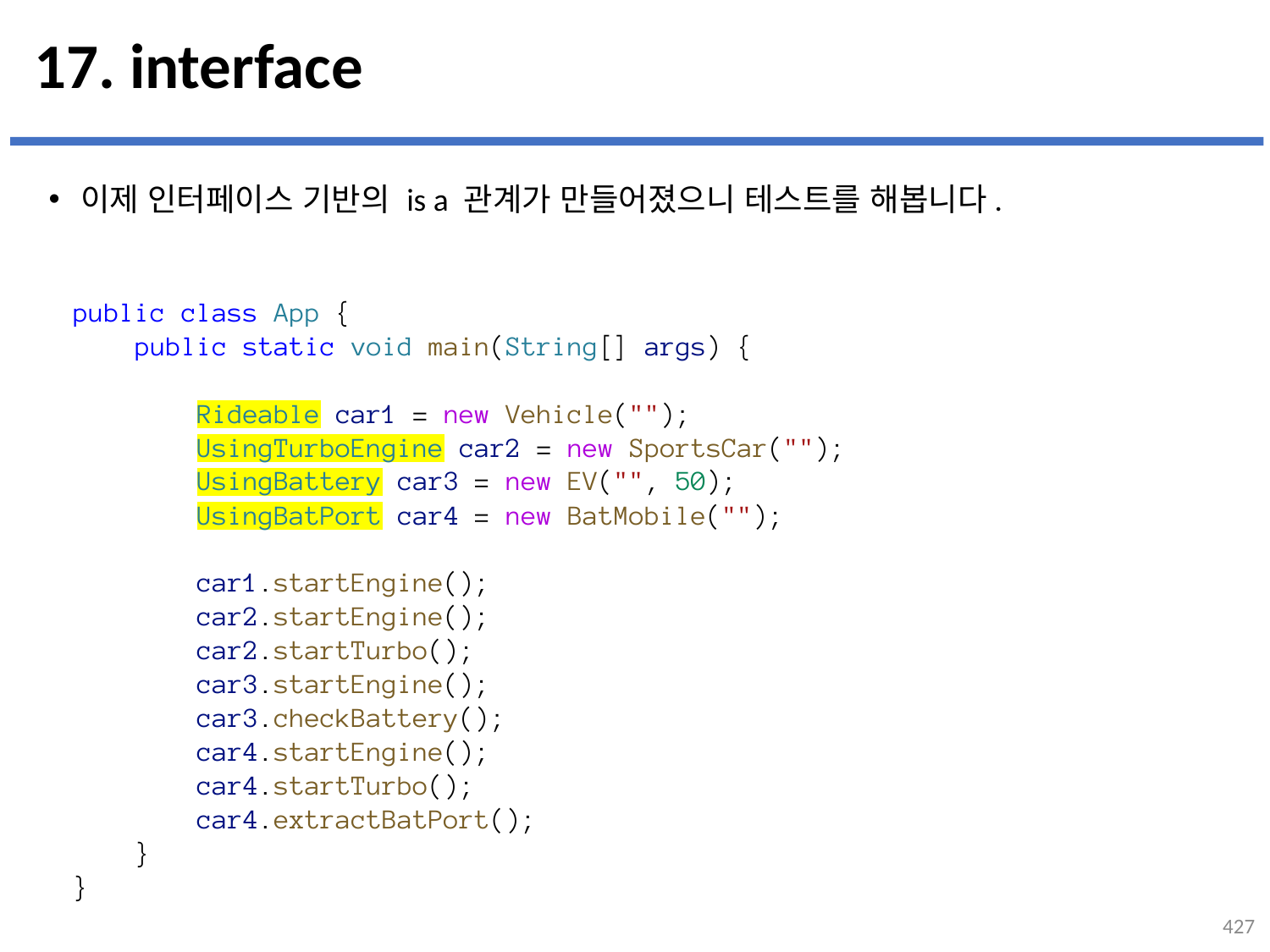

# 17. interface
이제 인터페이스 기반의 is a 관계가 만들어졌으니 테스트를 해봅니다.
...

설명
public class App {
    public static void main(String[] args) {
        Rideable car1 = new Vehicle("");
        UsingTurboEngine car2 = new SportsCar("");
        UsingBattery car3 = new EV("", 50);
        UsingBatPort car4 = new BatMobile("");
        car1.startEngine();
        car2.startEngine();
        car2.startTurbo();
        car3.startEngine();
        car3.checkBattery();
        car4.startEngine();
        car4.startTurbo();
        car4.extractBatPort();
    }
}
427